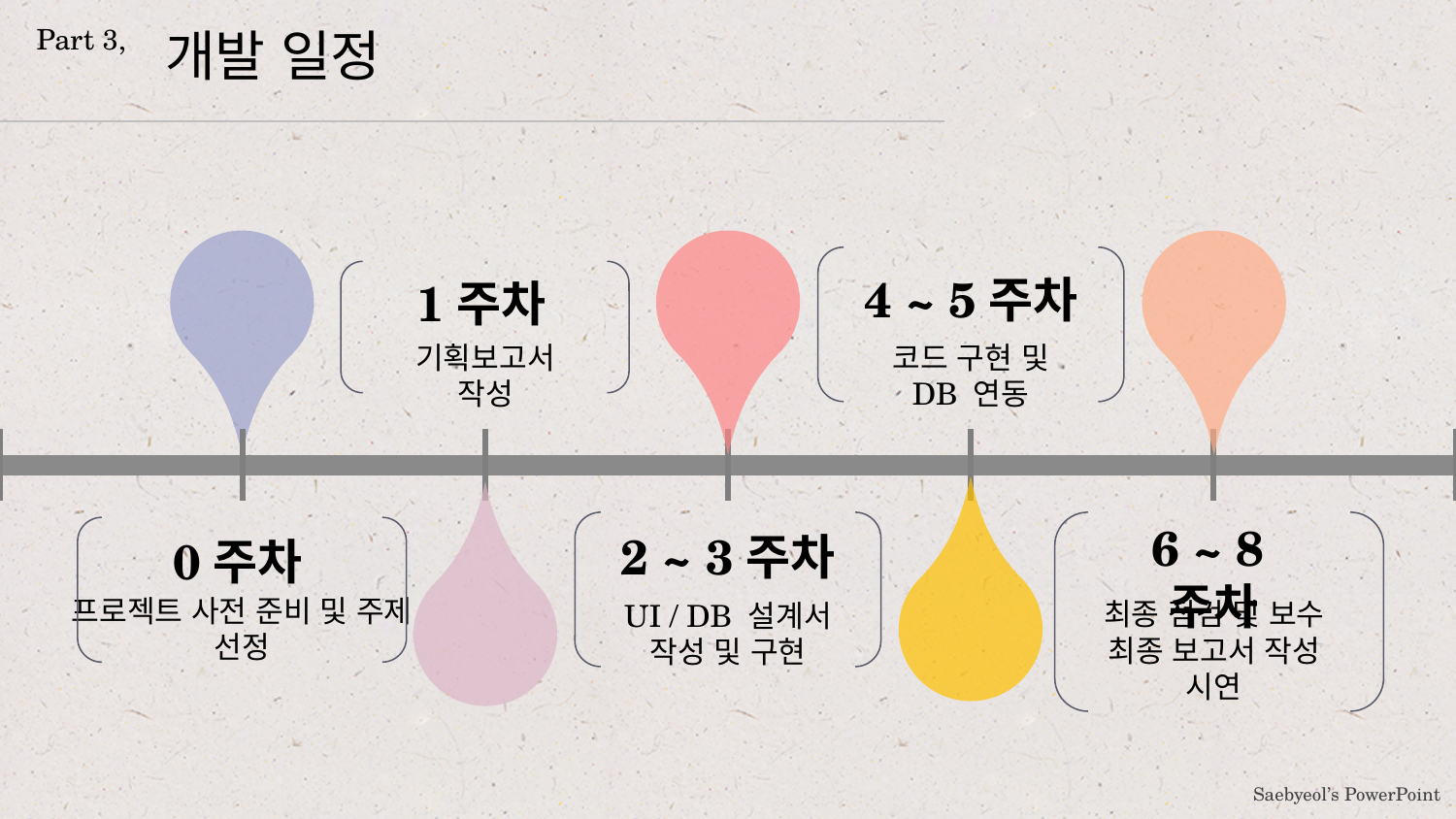

Part 3,
개발 일정

4 ~ 5주차
코드 구현 및 DB 연동
1주차
기획보고서 작성

6 ~ 8주차
최종 점검 및 보수
최종 보고서 작성
시연

2 ~ 3주차
UI / DB 설계서 작성 및 구현
0주차
프로젝트 사전 준비 및 주제 선정